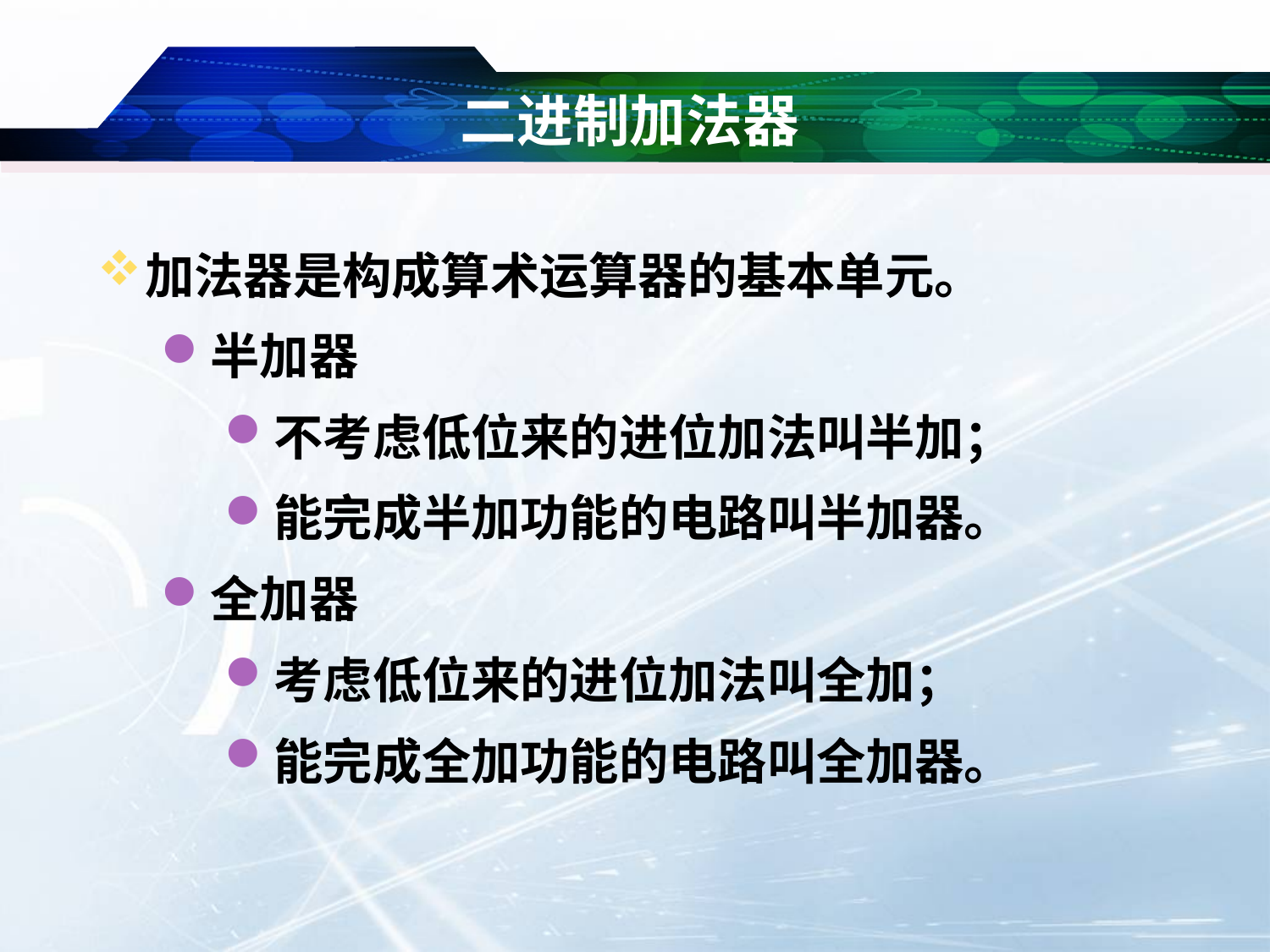

# 二进制加法器
加法器是构成算术运算器的基本单元。
半加器
不考虑低位来的进位加法叫半加；
能完成半加功能的电路叫半加器。
全加器
考虑低位来的进位加法叫全加；
能完成全加功能的电路叫全加器。